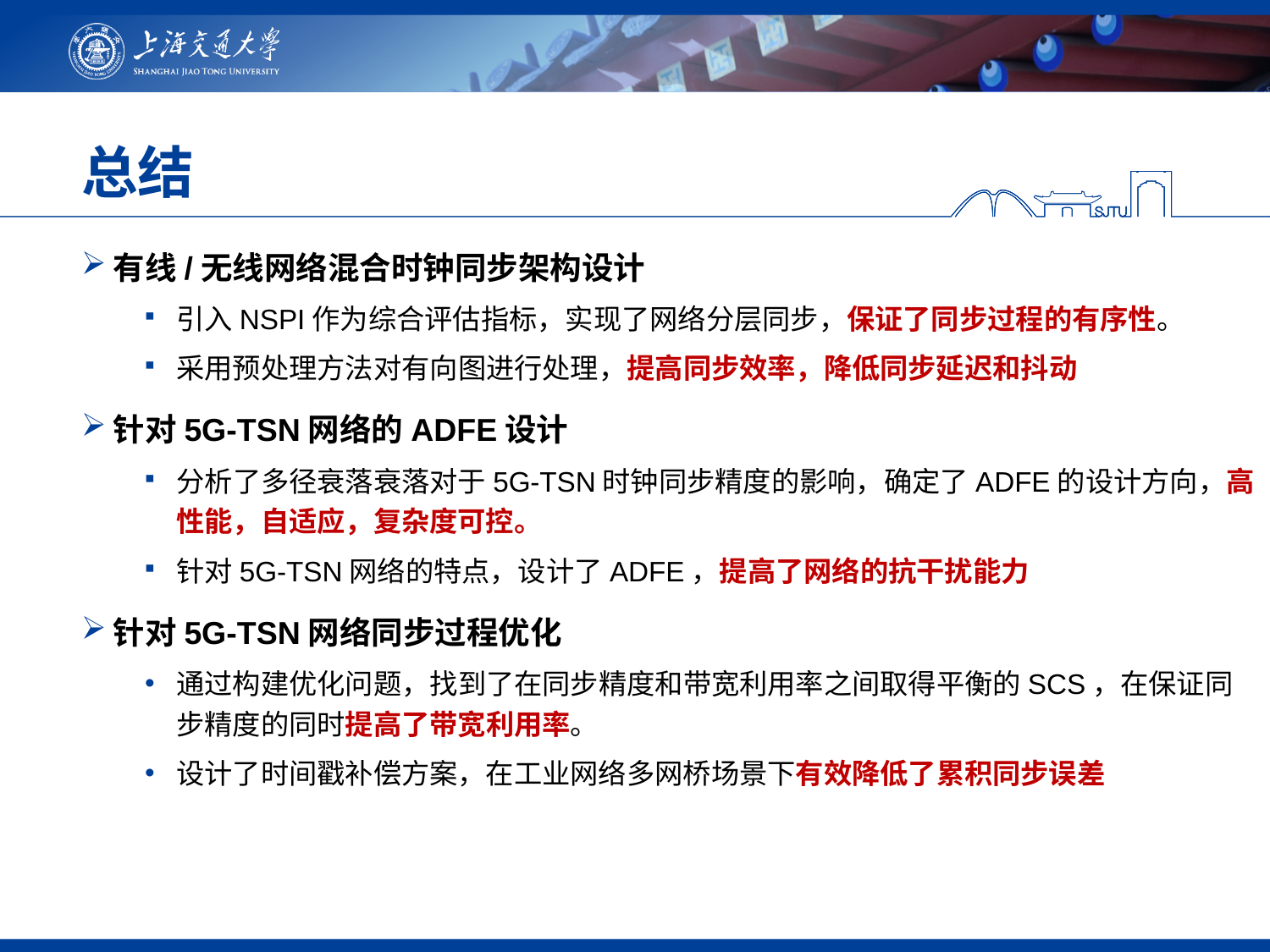

38
# 总结
有线/无线网络混合时钟同步架构设计
引入NSPI作为综合评估指标，实现了网络分层同步，保证了同步过程的有序性。
采用预处理方法对有向图进行处理，提高同步效率，降低同步延迟和抖动
针对5G-TSN网络的ADFE设计
分析了多径衰落衰落对于5G-TSN时钟同步精度的影响，确定了ADFE的设计方向，高性能，自适应，复杂度可控。
针对5G-TSN网络的特点，设计了ADFE，提高了网络的抗干扰能力
针对5G-TSN网络同步过程优化
通过构建优化问题，找到了在同步精度和带宽利用率之间取得平衡的SCS，在保证同步精度的同时提高了带宽利用率。
设计了时间戳补偿方案，在工业网络多网桥场景下有效降低了累积同步误差